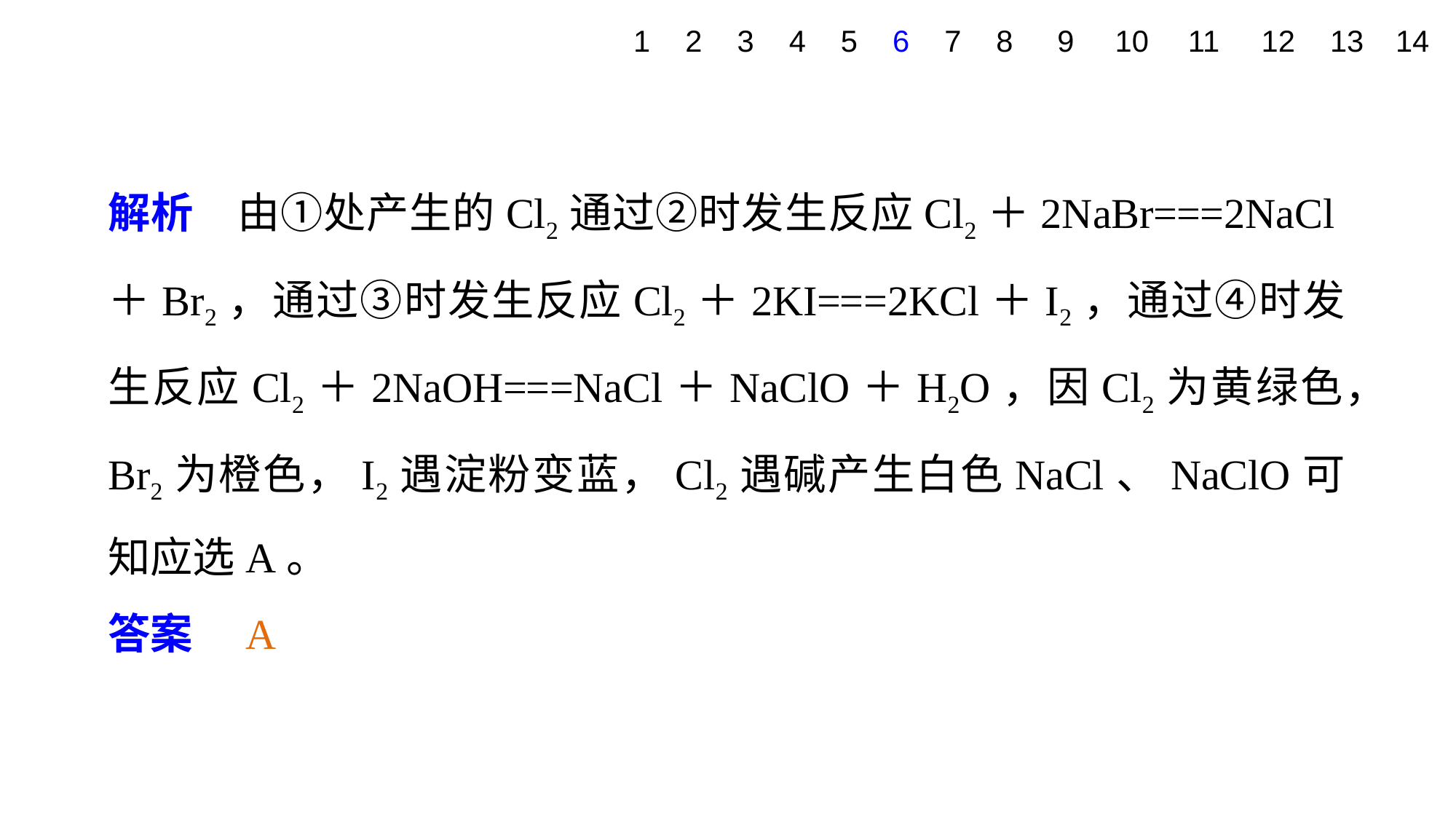

1
2
3
4
5
6
7
8
9
10
11
12
13
14
解析　由①处产生的Cl2通过②时发生反应Cl2＋2NaBr===2NaCl＋Br2，通过③时发生反应Cl2＋2KI===2KCl＋I2，通过④时发生反应Cl2＋2NaOH===NaCl＋NaClO＋H2O，因Cl2为黄绿色，Br2为橙色，I2遇淀粉变蓝，Cl2遇碱产生白色NaCl、NaClO可知应选A。
答案　A